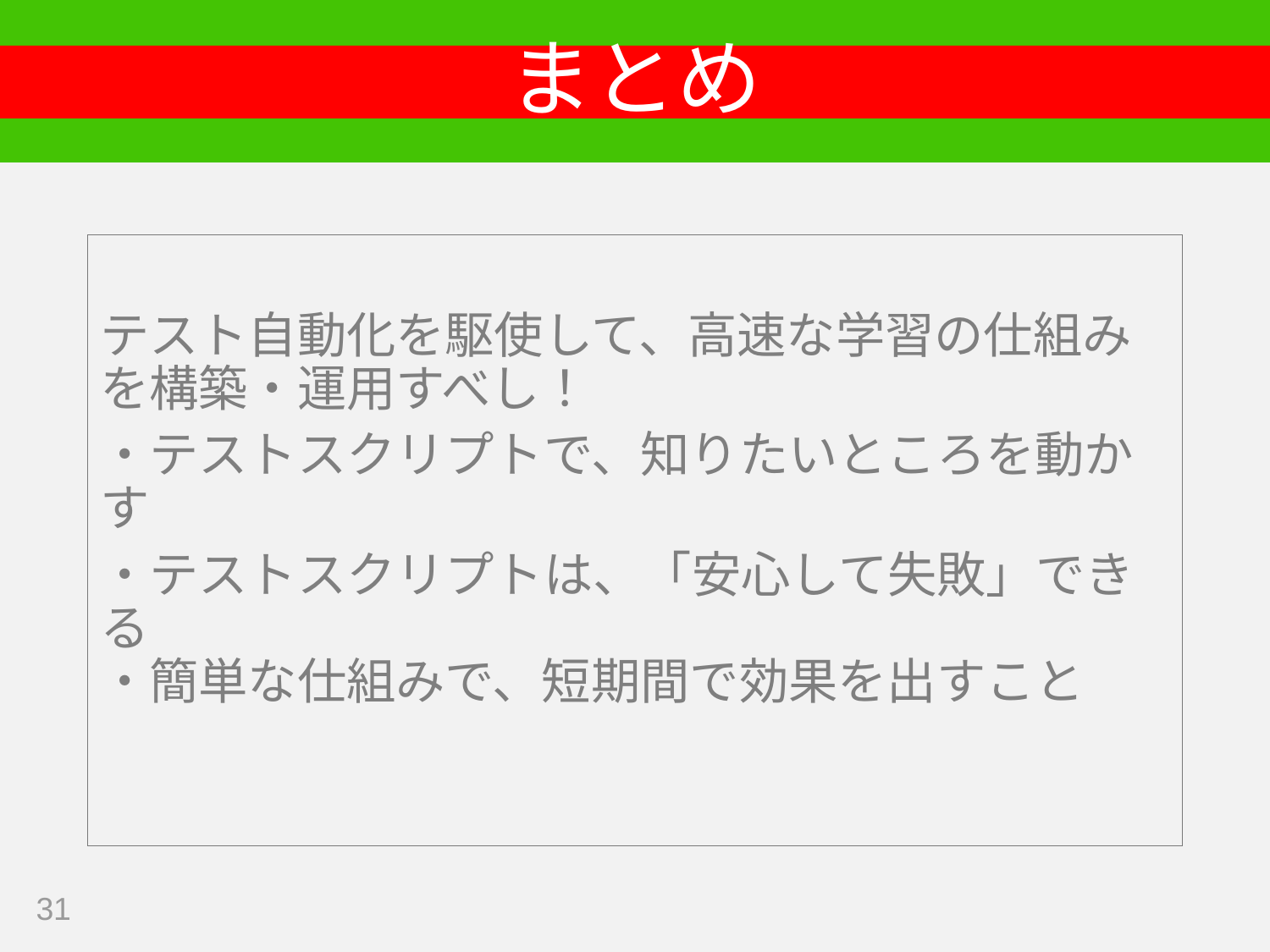

# まとめ
テスト自動化を駆使して、高速な学習の仕組みを構築・運用すべし！
・テストスクリプトで、知りたいところを動かす
・テストスクリプトは、「安心して失敗」できる
・簡単な仕組みで、短期間で効果を出すこと

31